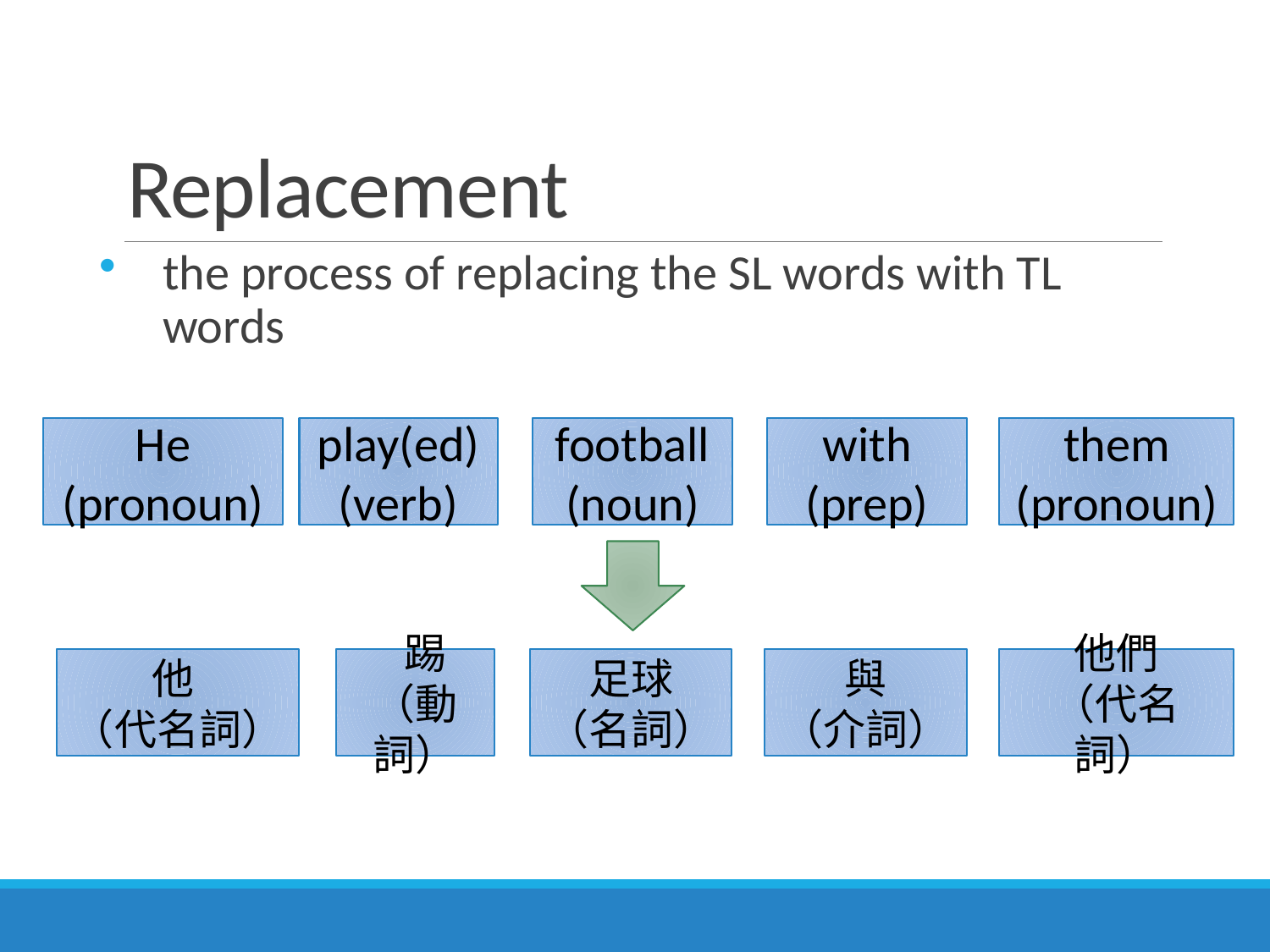

# Replacement
the process of replacing the SL words with TL words
He (pronoun)
play(ed) (verb)
football (noun)
with (prep)
them
(pronoun)

他們
（代名詞）
 踢
（動詞）
足球 （名詞）
與
（介詞）
他
（代名詞）